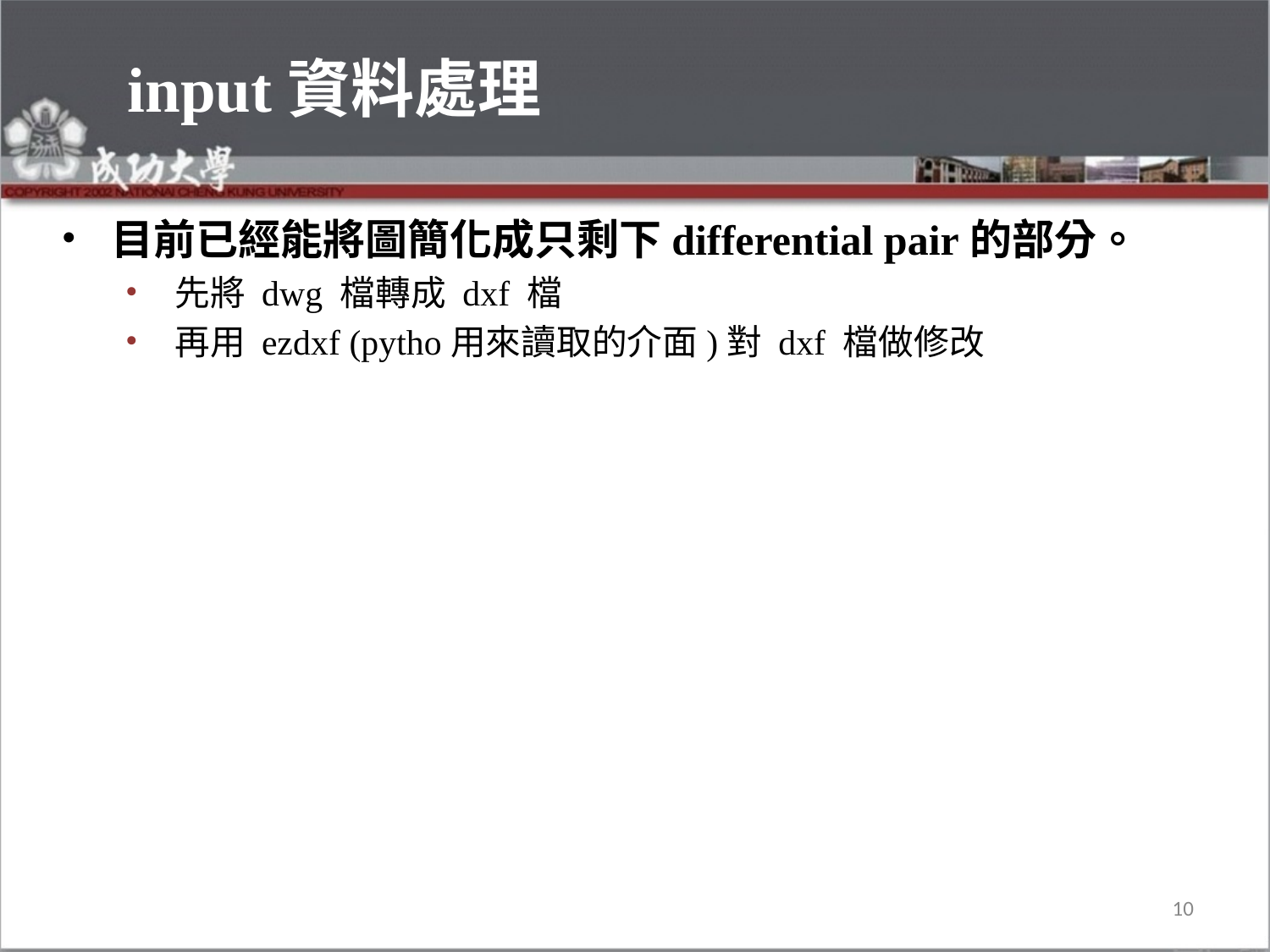

# input資料處理
目前已經能將圖簡化成只剩下differential pair的部分。
先將 dwg 檔轉成 dxf 檔
再用 ezdxf (pytho用來讀取的介面)對 dxf 檔做修改

10